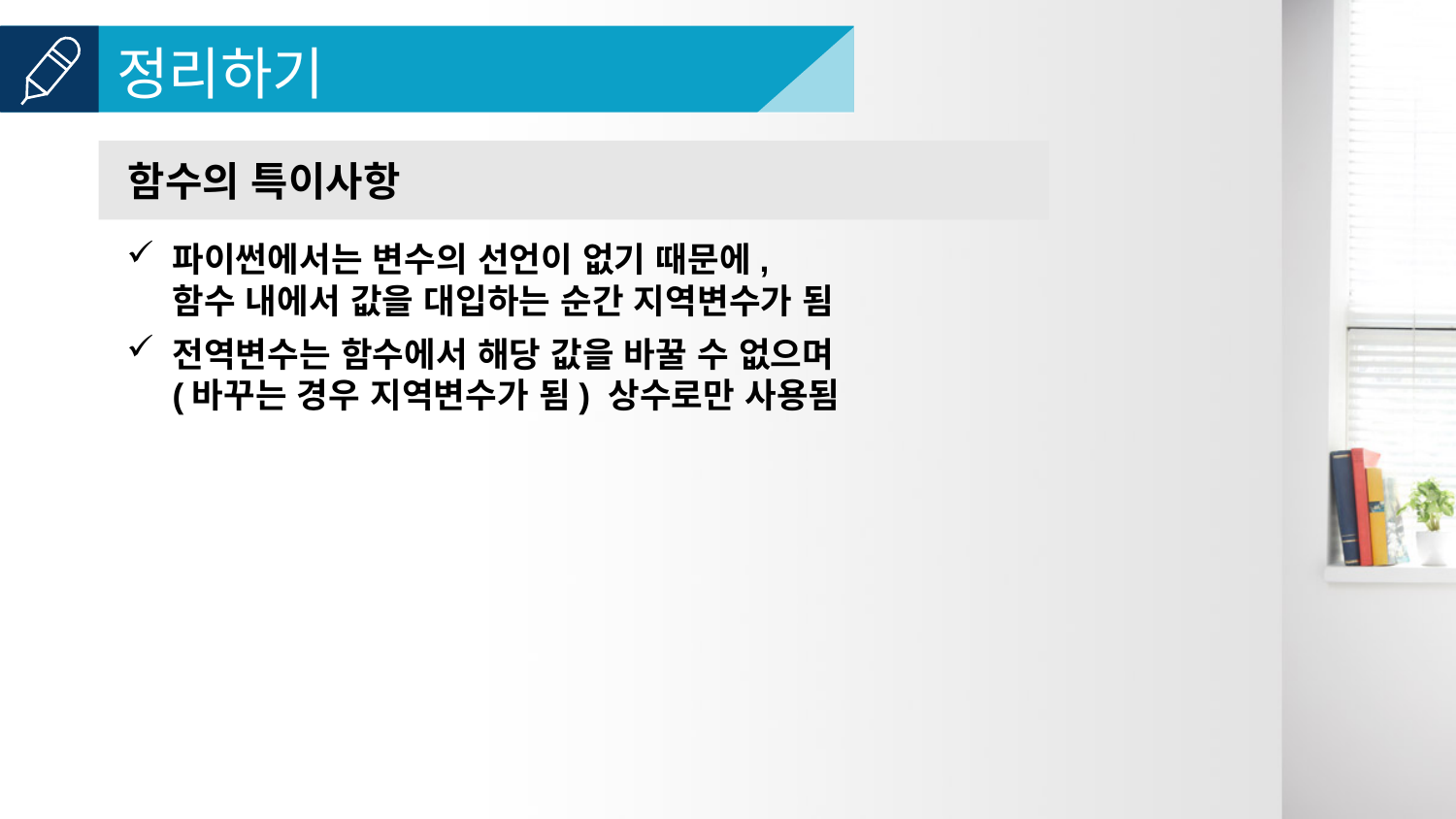

함수의 특이사항
파이썬에서는 변수의 선언이 없기 때문에,
함수 내에서 값을 대입하는 순간 지역변수가 됨
전역변수는 함수에서 해당 값을 바꿀 수 없으며
(바꾸는 경우 지역변수가 됨) 상수로만 사용됨